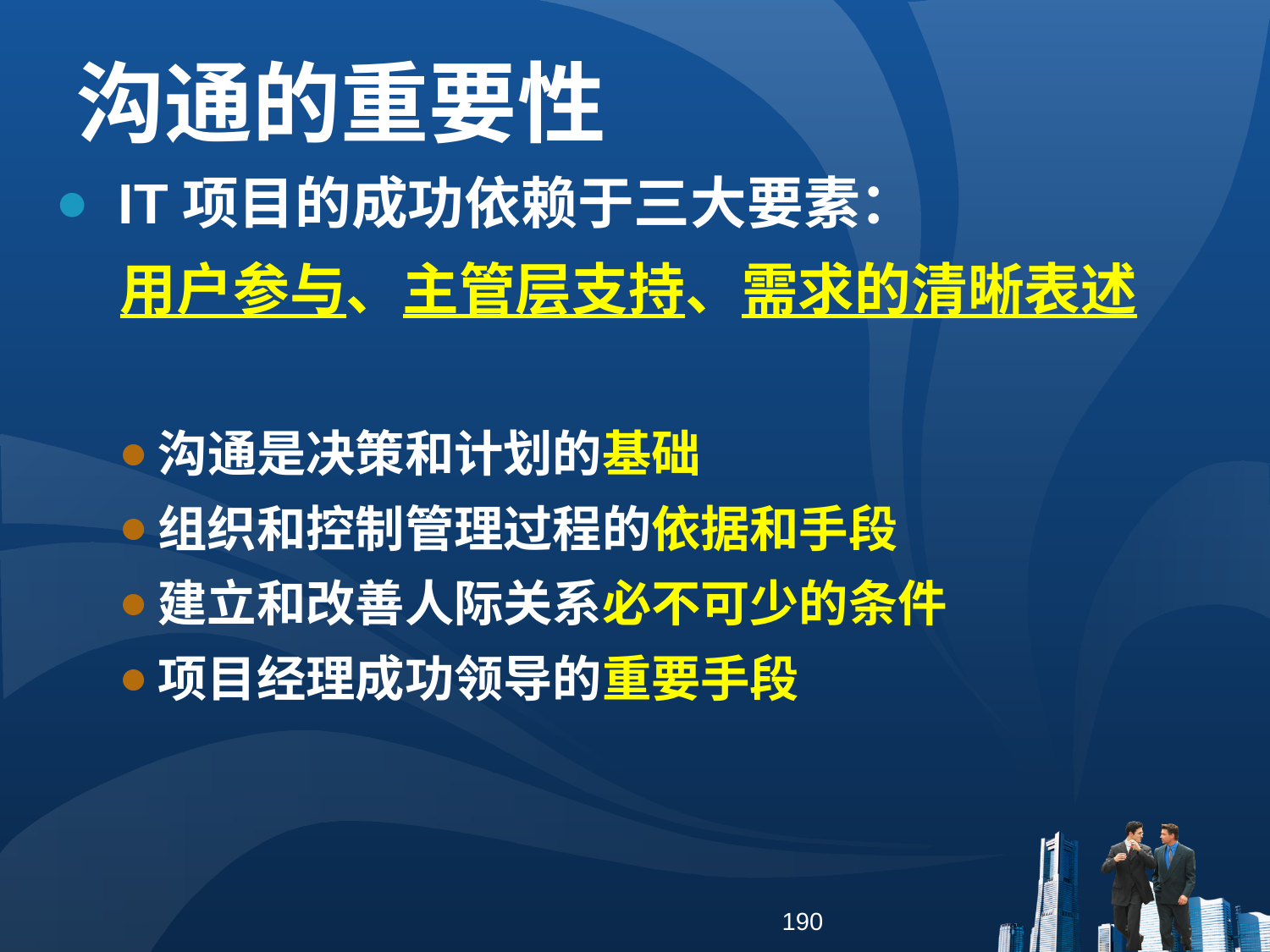

沟通的重要性
 IT项目的成功依赖于三大要素：
    用户参与、主管层支持、需求的清晰表述

沟通是决策和计划的基础
组织和控制管理过程的依据和手段
建立和改善人际关系必不可少的条件
项目经理成功领导的重要手段
190